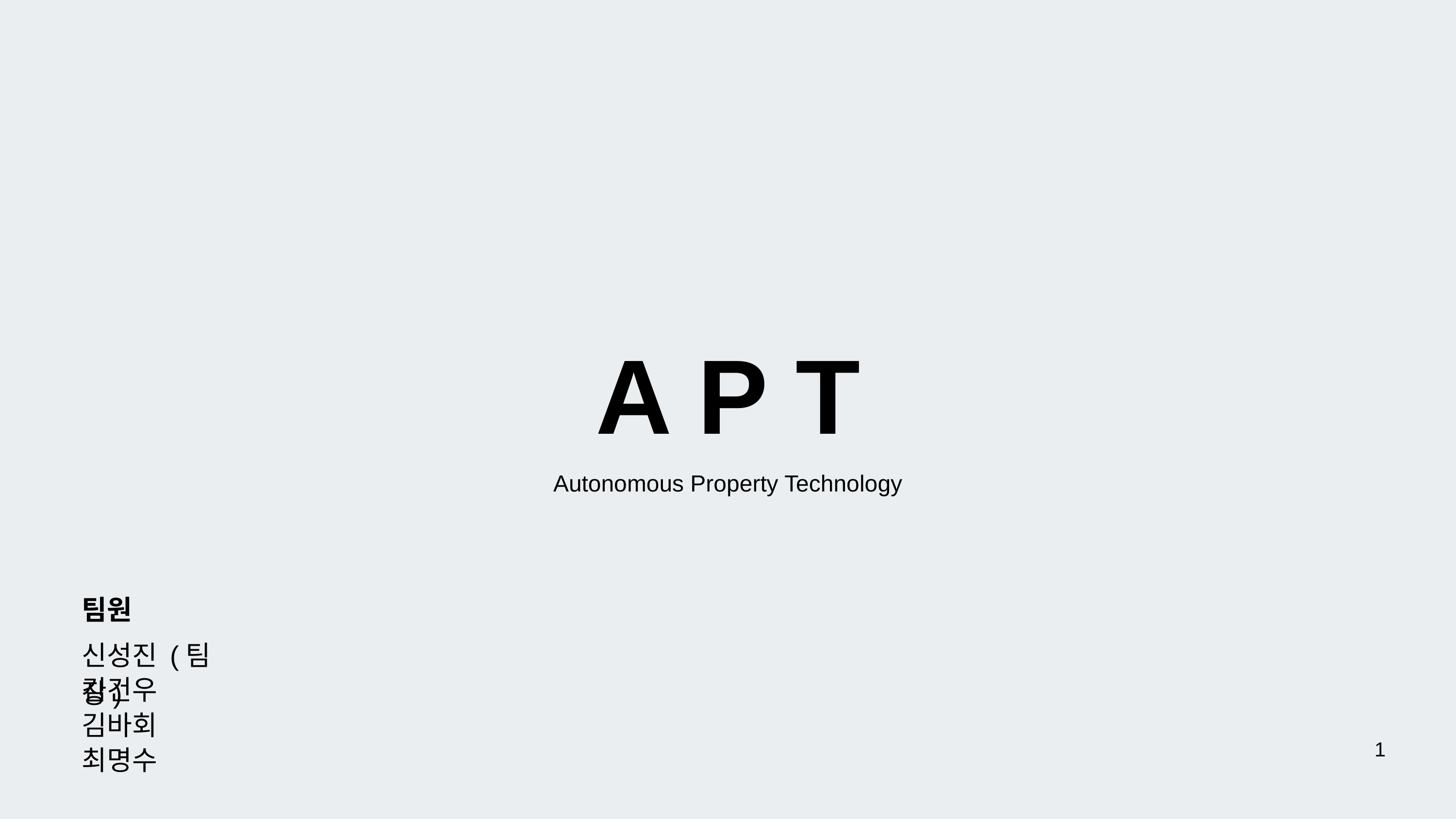

KEY PROJECTS
A P T
Autonomous Property Technology
팀원
신성진 (팀장)
김건우
김바회
1
최명수